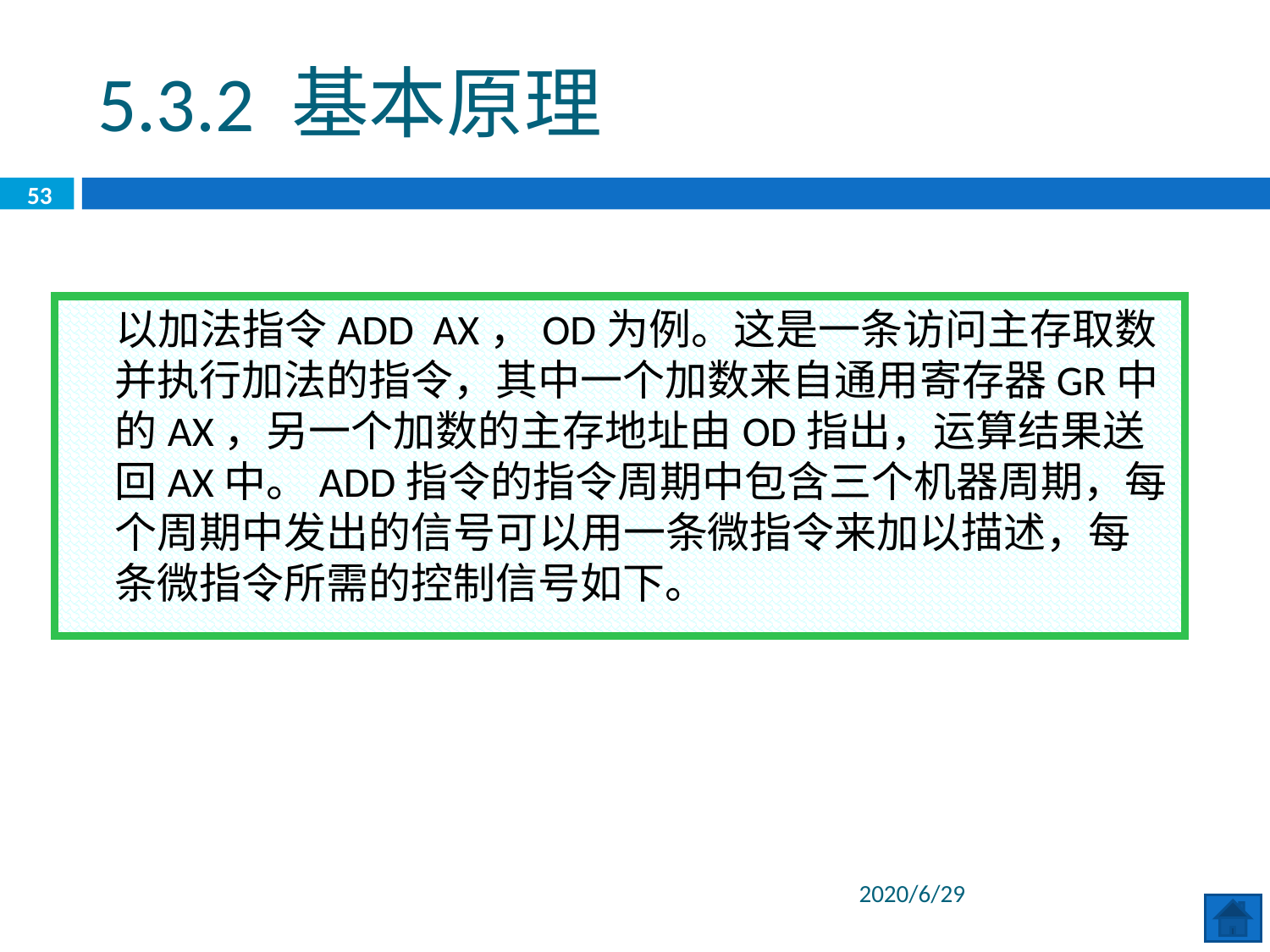

5.3.2 基本原理
53
    以加法指令ADD  AX，OD为例。这是一条访问主存取数并执行加法的指令，其中一个加数来自通用寄存器GR中的AX，另一个加数的主存地址由OD指出，运算结果送回AX中。ADD指令的指令周期中包含三个机器周期，每个周期中发出的信号可以用一条微指令来加以描述，每条微指令所需的控制信号如下。
2020/6/29